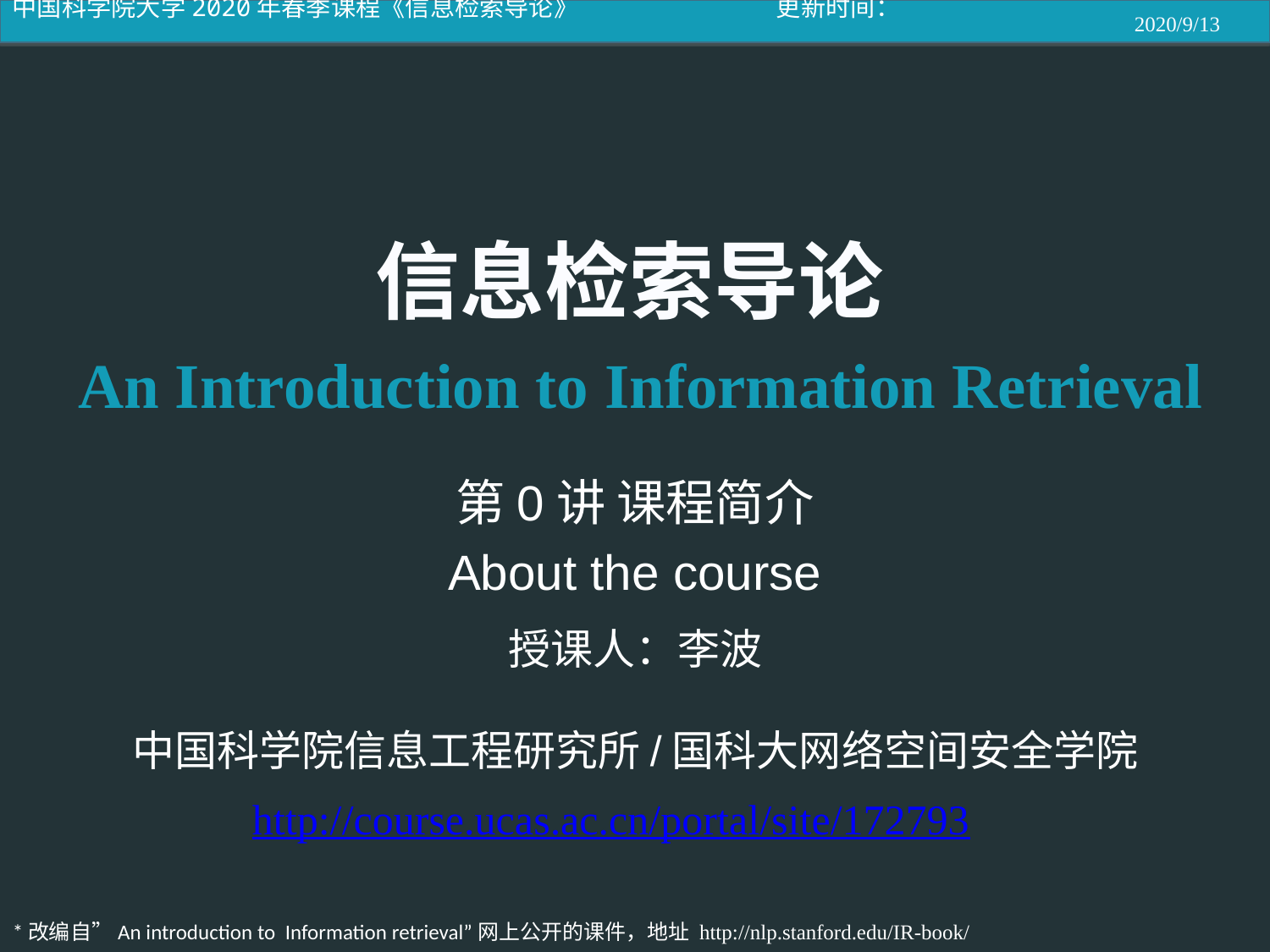

2020/9/13
第0讲 课程简介
About the course

http://course.ucas.ac.cn/portal/site/172793